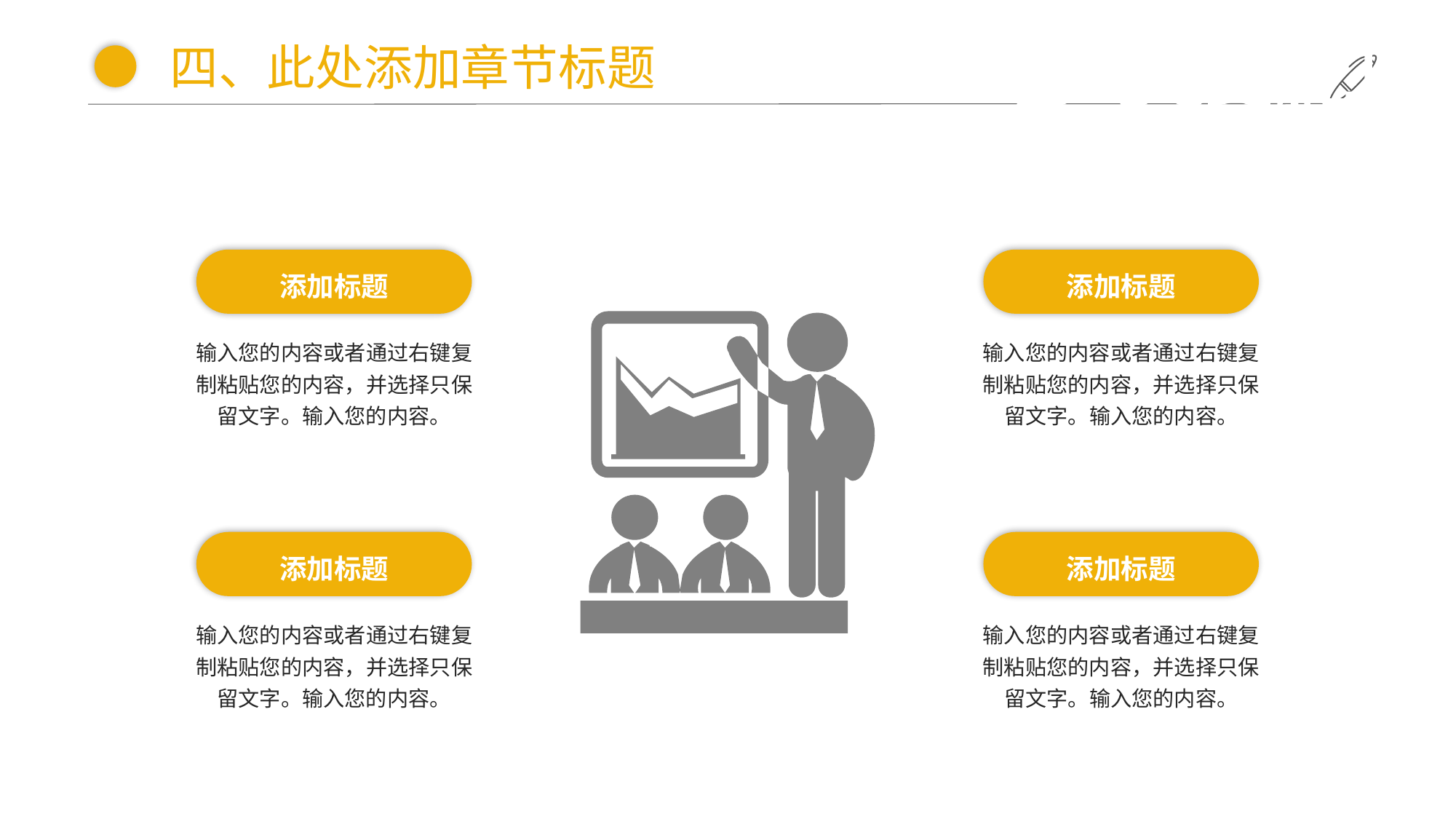

四、此处添加章节标题

添加标题
输入您的内容或者通过右键复制粘贴您的内容，并选择只保留文字。输入您的内容。

添加标题
输入您的内容或者通过右键复制粘贴您的内容，并选择只保留文字。输入您的内容。

添加标题
输入您的内容或者通过右键复制粘贴您的内容，并选择只保留文字。输入您的内容。

添加标题
输入您的内容或者通过右键复制粘贴您的内容，并选择只保留文字。输入您的内容。